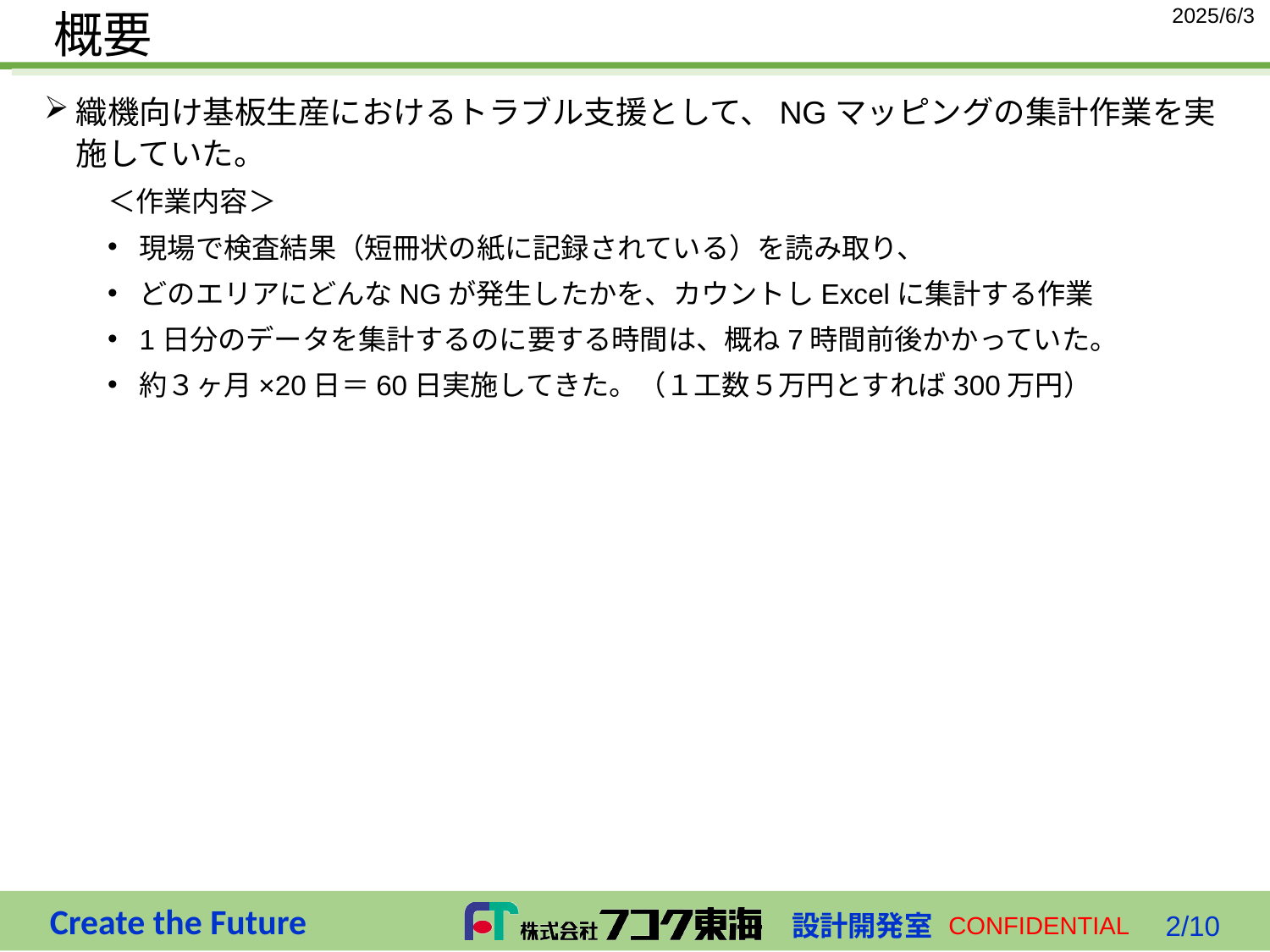

2025/6/3
# 概要
織機向け基板生産におけるトラブル支援として、NGマッピングの集計作業を実施していた。
＜作業内容＞
現場で検査結果（短冊状の紙に記録されている）を読み取り、
どのエリアにどんなNGが発生したかを、カウントしExcelに集計する作業
1日分のデータを集計するのに要する時間は、概ね7時間前後かかっていた。
約３ヶ月×20日＝60日実施してきた。（１工数５万円とすれば300万円）
2
/10